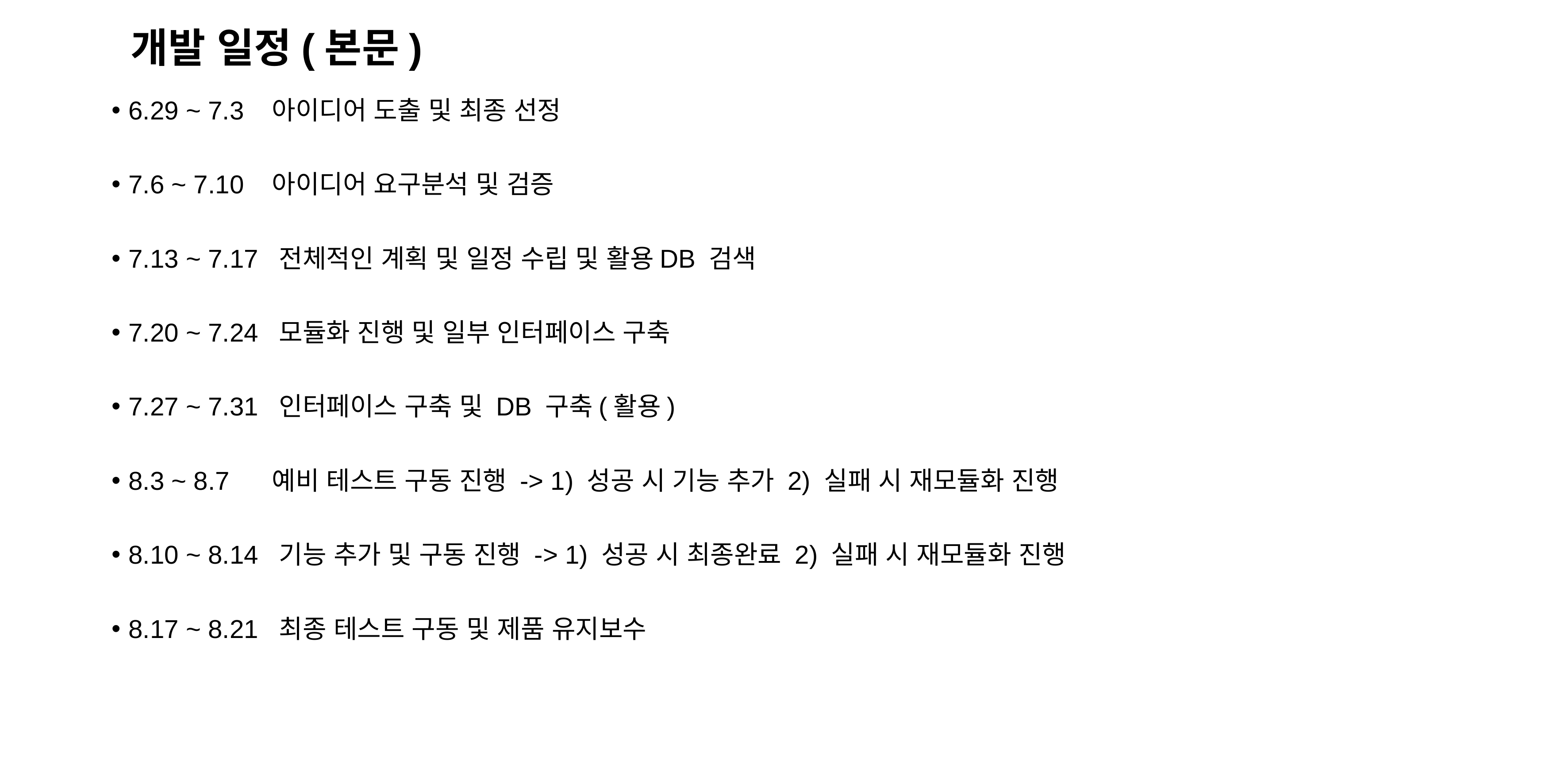

# 개발 일정(본문)
6.29 ~ 7.3   아이디어 도출 및 최종 선정

7.6 ~ 7.10   아이디어 요구분석 및 검증

7.13 ~ 7.17  전체적인 계획 및 일정 수립 및 활용DB 검색

7.20 ~ 7.24  모듈화 진행 및 일부 인터페이스 구축

7.27 ~ 7.31  인터페이스 구축 및 DB 구축(활용)

8.3 ~ 8.7     예비 테스트 구동 진행 -> 1) 성공 시 기능 추가 2) 실패 시 재모듈화 진행

8.10 ~ 8.14  기능 추가 및 구동 진행 -> 1) 성공 시 최종완료 2) 실패 시 재모듈화 진행

8.17 ~ 8.21  최종 테스트 구동 및 제품 유지보수